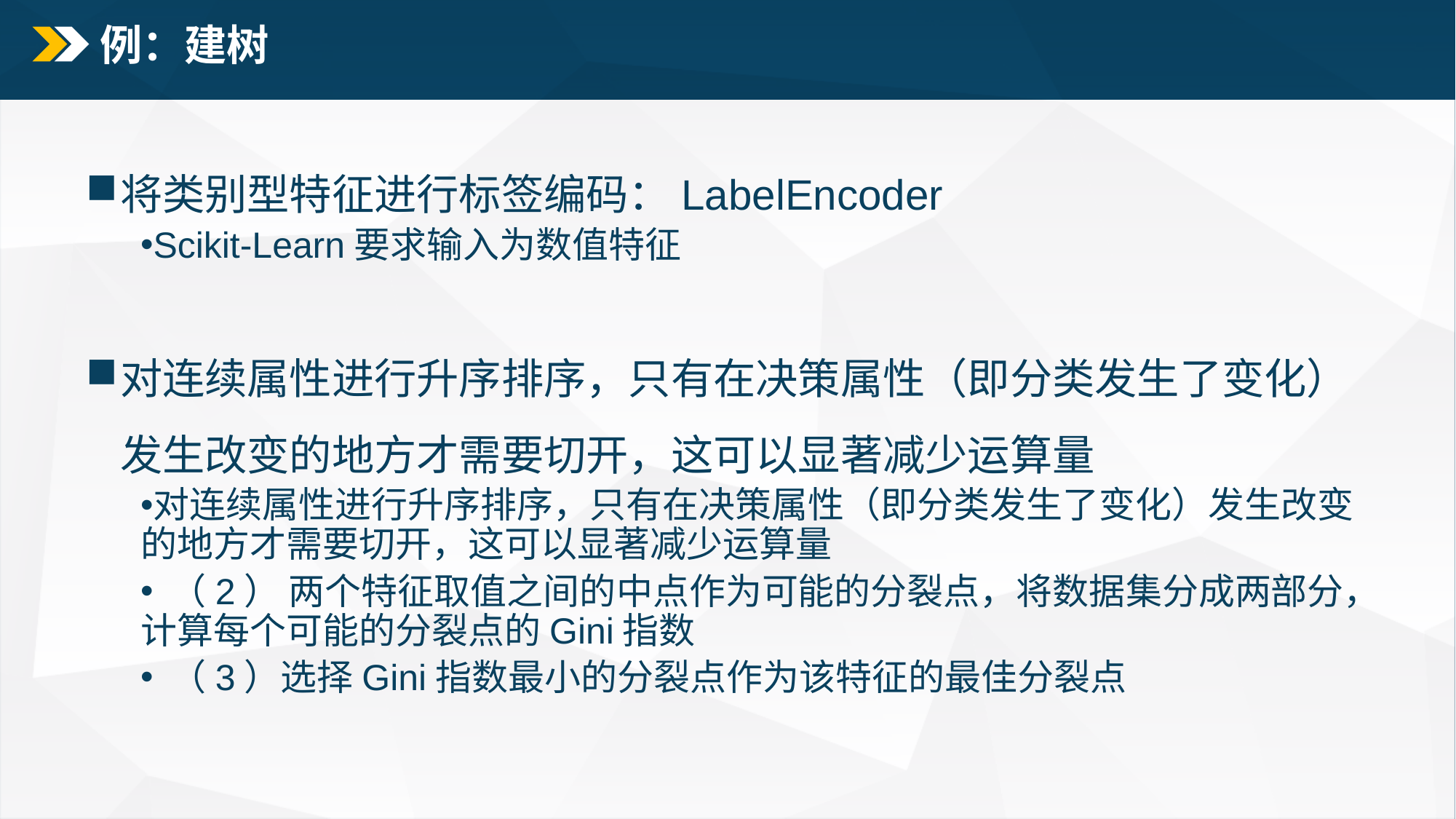

# 例：建树
将类别型特征进行标签编码：LabelEncoder
Scikit-Learn要求输入为数值特征

对连续属性进行升序排序，只有在决策属性（即分类发生了变化）发生改变的地方才需要切开，这可以显著减少运算量
对连续属性进行升序排序，只有在决策属性（即分类发生了变化）发生改变的地方才需要切开，这可以显著减少运算量
 （2） 两个特征取值之间的中点作为可能的分裂点，将数据集分成两部分，计算每个可能的分裂点的Gini指数
 （3）选择Gini指数最小的分裂点作为该特征的最佳分裂点